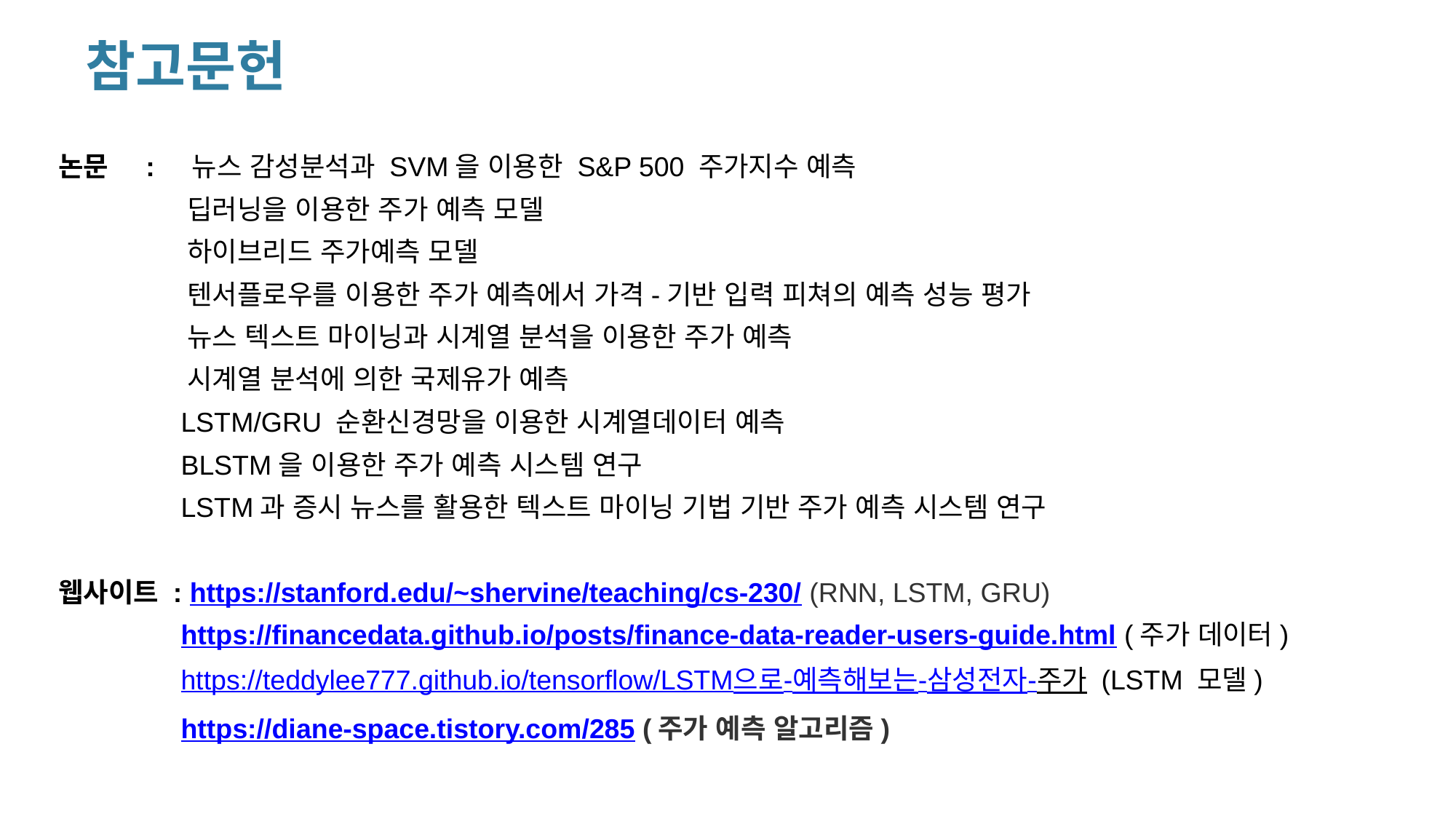

# 참고문헌
논문    :    뉴스 감성분석과 SVM을 이용한 S&P 500 주가지수 예측
                딥러닝을 이용한 주가 예측 모델
                하이브리드 주가예측 모델
                텐서플로우를 이용한 주가 예측에서 가격-기반 입력 피쳐의 예측 성능 평가
                뉴스 텍스트 마이닝과 시계열 분석을 이용한 주가 예측
                시계열 분석에 의한 국제유가 예측
                LSTM/GRU 순환신경망을 이용한 시계열데이터 예측
                BLSTM을 이용한 주가 예측 시스템 연구
                LSTM과 증시 뉴스를 활용한 텍스트 마이닝 기법 기반 주가 예측 시스템 연구

웹사이트 : https://stanford.edu/~shervine/teaching/cs-230/ (RNN, LSTM, GRU)
                https://financedata.github.io/posts/finance-data-reader-users-guide.html (주가 데이터)
                https://teddylee777.github.io/tensorflow/LSTM으로-예측해보는-삼성전자-주가 (LSTM 모델)
                https://diane-space.tistory.com/285 (주가 예측 알고리즘)